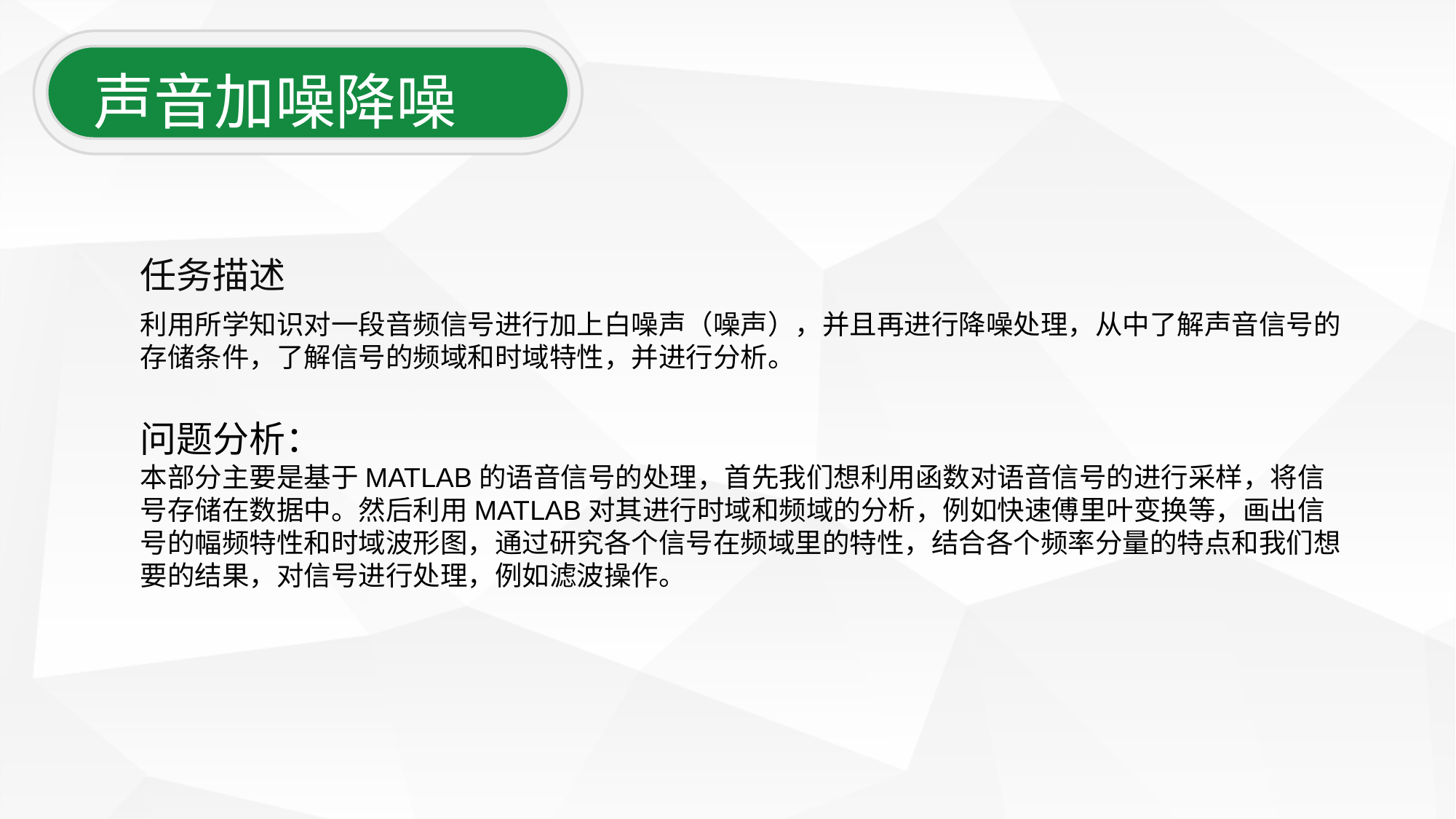

声音加噪降噪
任务描述
利用所学知识对一段音频信号进行加上白噪声（噪声），并且再进行降噪处理，从中了解声音信号的存储条件，了解信号的频域和时域特性，并进行分析。

问题分析：
本部分主要是基于MATLAB的语音信号的处理，首先我们想利用函数对语音信号的进行采样，将信号存储在数据中。然后利用MATLAB对其进行时域和频域的分析，例如快速傅里叶变换等，画出信号的幅频特性和时域波形图，通过研究各个信号在频域里的特性，结合各个频率分量的特点和我们想要的结果，对信号进行处理，例如滤波操作。